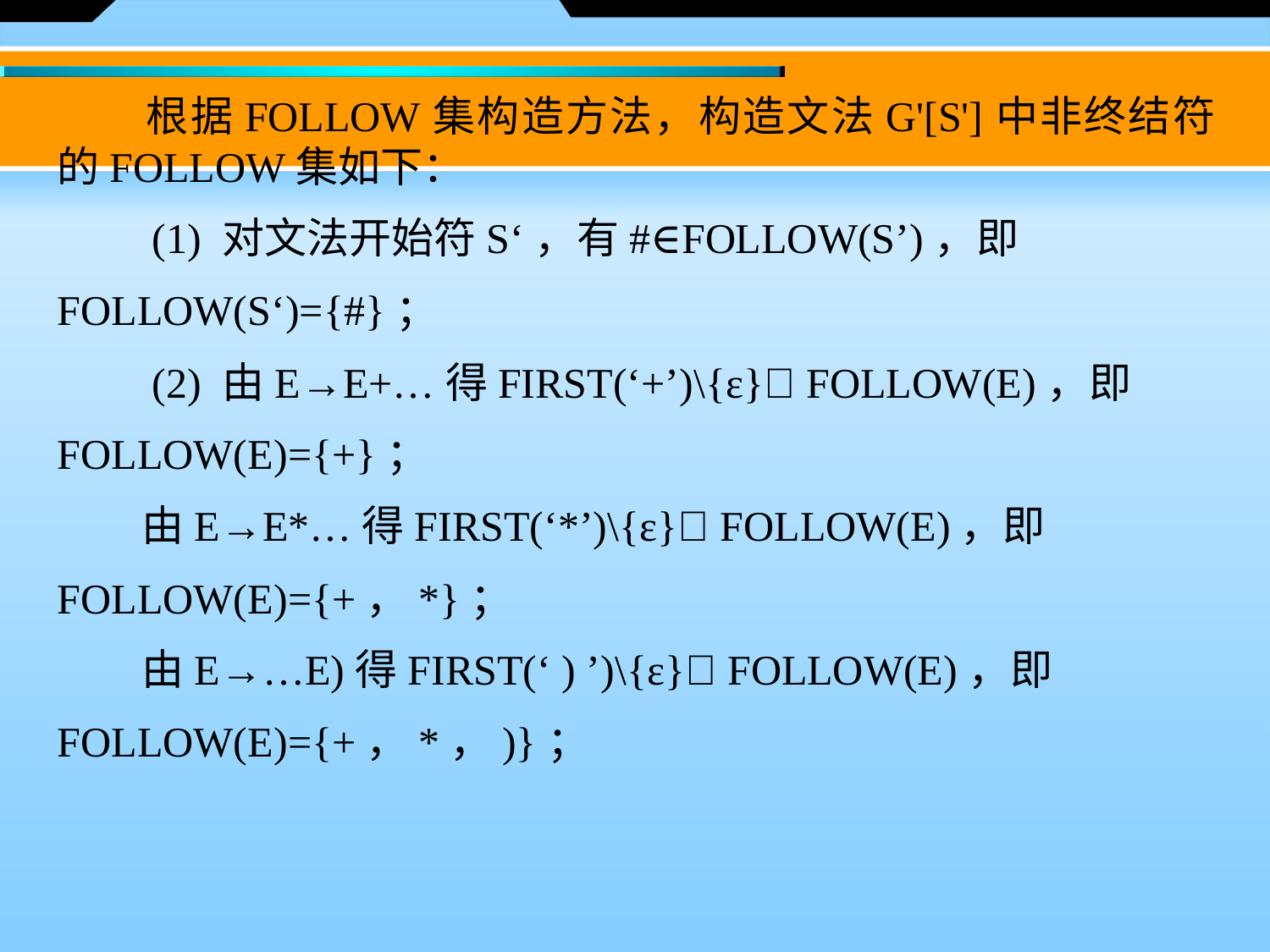

根据FOLLOW集构造方法，构造文法G'[S']中非终结符的FOLLOW集如下：
　　(1) 对文法开始符S‘，有#∈FOLLOW(S’)，即
FOLLOW(S‘)={#}；
　　(2) 由E→E+…得FIRST(‘+’)\{ε}⊂ FOLLOW(E)，即
FOLLOW(E)={+}；
　　由E→E*…得FIRST(‘*’)\{ε}⊂ FOLLOW(E)，即
FOLLOW(E)={+，*}；
　　由E→…E)得FIRST(‘ ) ’)\{ε}⊂ FOLLOW(E)，即
FOLLOW(E)={+，*，)}；